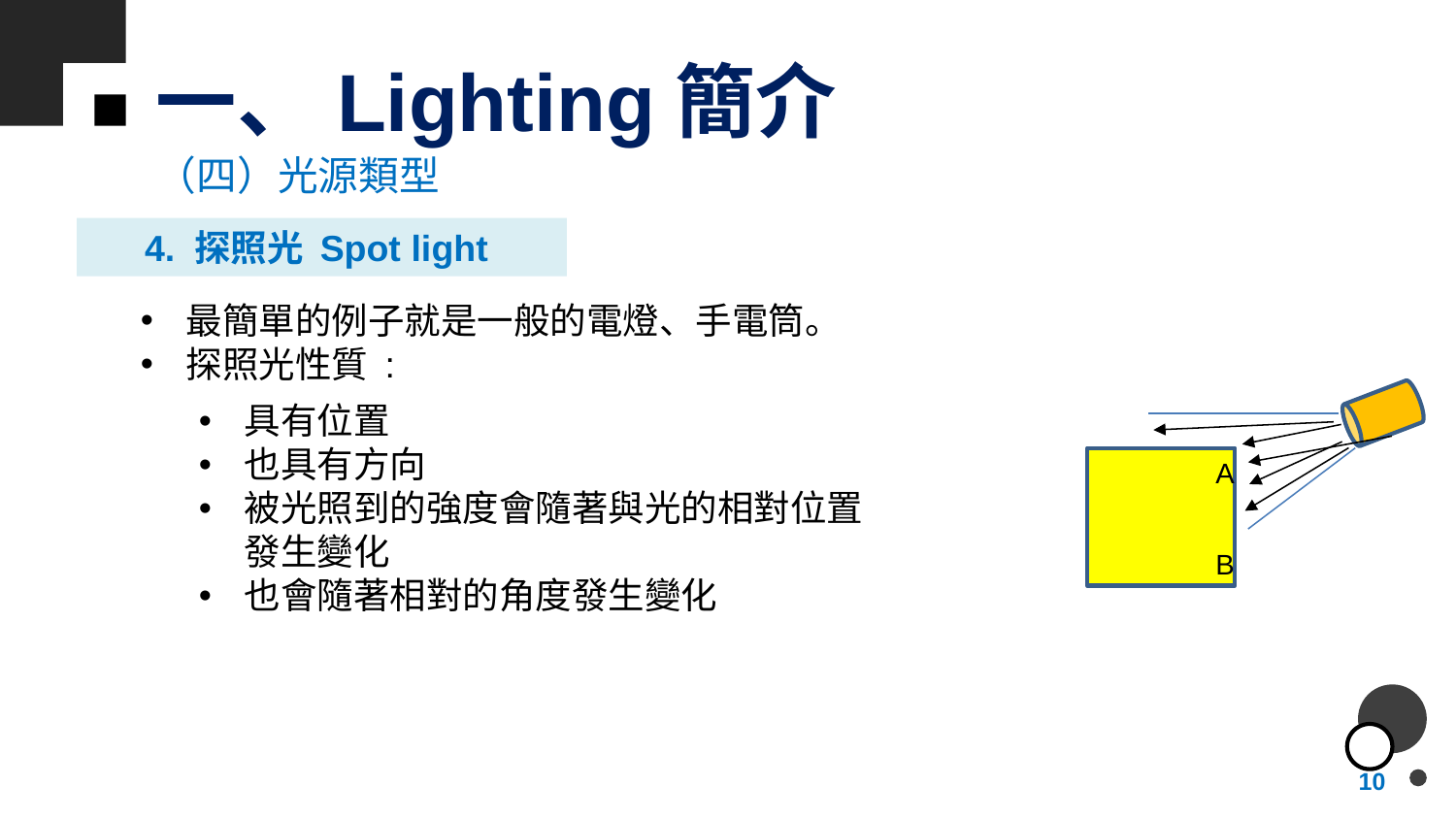

# 一、Lighting簡介
（四）光源類型
4. 探照光 Spot light
最簡單的例子就是一般的電燈、手電筒。
探照光性質 :

A

B
具有位置
也具有方向
被光照到的強度會隨著與光的相對位置發生變化
也會隨著相對的角度發生變化

10